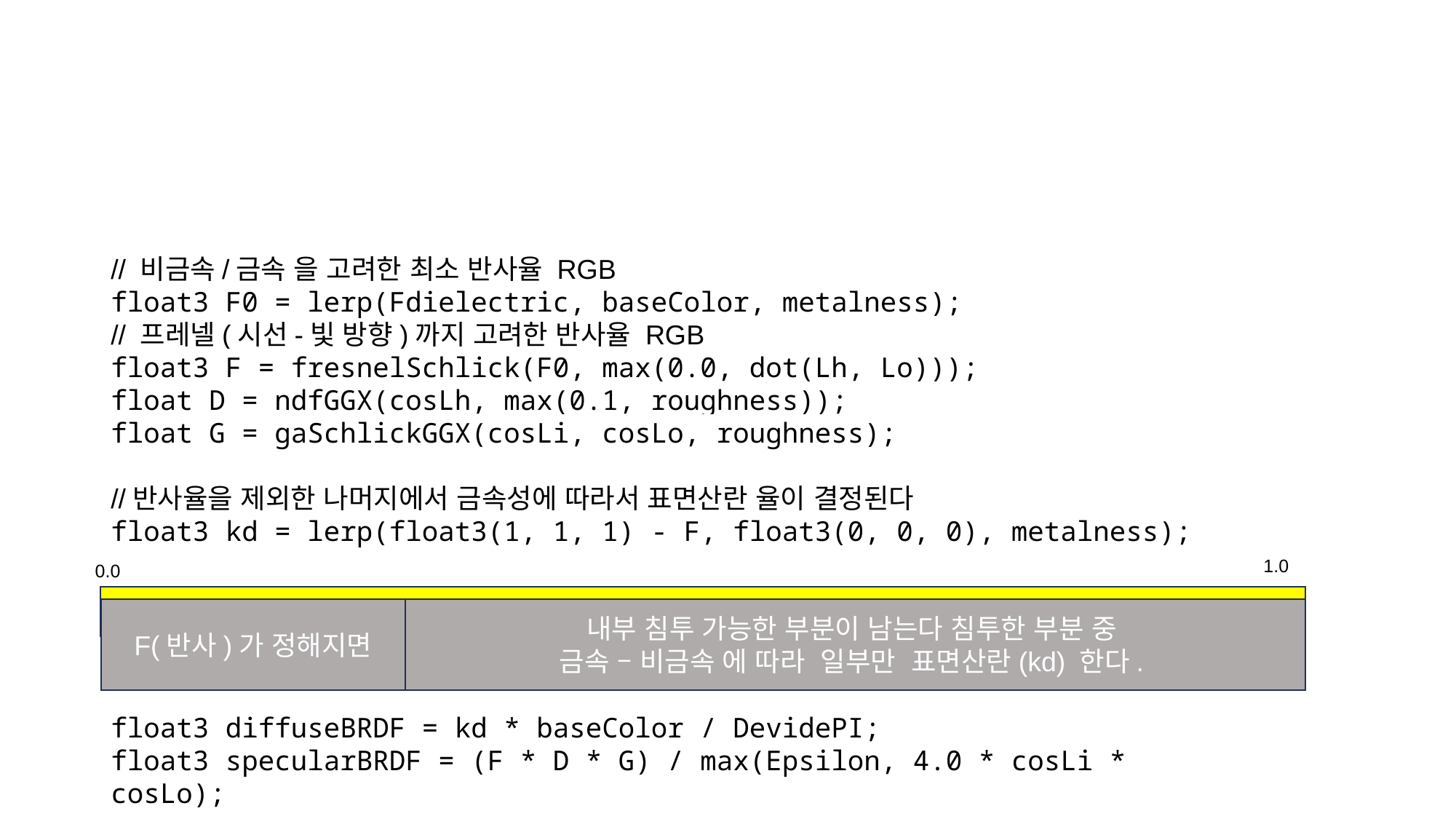

#
// 비금속/금속 을 고려한 최소 반사율 RGB
float3 F0 = lerp(Fdielectric, baseColor, metalness);
// 프레넬(시선-빛 방향)까지 고려한 반사율 RGB
float3 F = fresnelSchlick(F0, max(0.0, dot(Lh, Lo)));
float D = ndfGGX(cosLh, max(0.1, roughness));
float G = gaSchlickGGX(cosLi, cosLo, roughness);

//반사율을 제외한 나머지에서 금속성에 따라서 표면산란 율이 결정된다
float3 kd = lerp(float3(1, 1, 1) - F, float3(0, 0, 0), metalness);

float3 diffuseBRDF = kd * baseColor / DevidePI;
float3 specularBRDF = (F * D * G) / max(Epsilon, 4.0 * cosLi * cosLo);
1.0
0.0

F(반사)가 정해지면
내부 침투 가능한 부분이 남는다 침투한 부분 중
금속 – 비금속 에 따라  일부만  표면산란(kd) 한다.